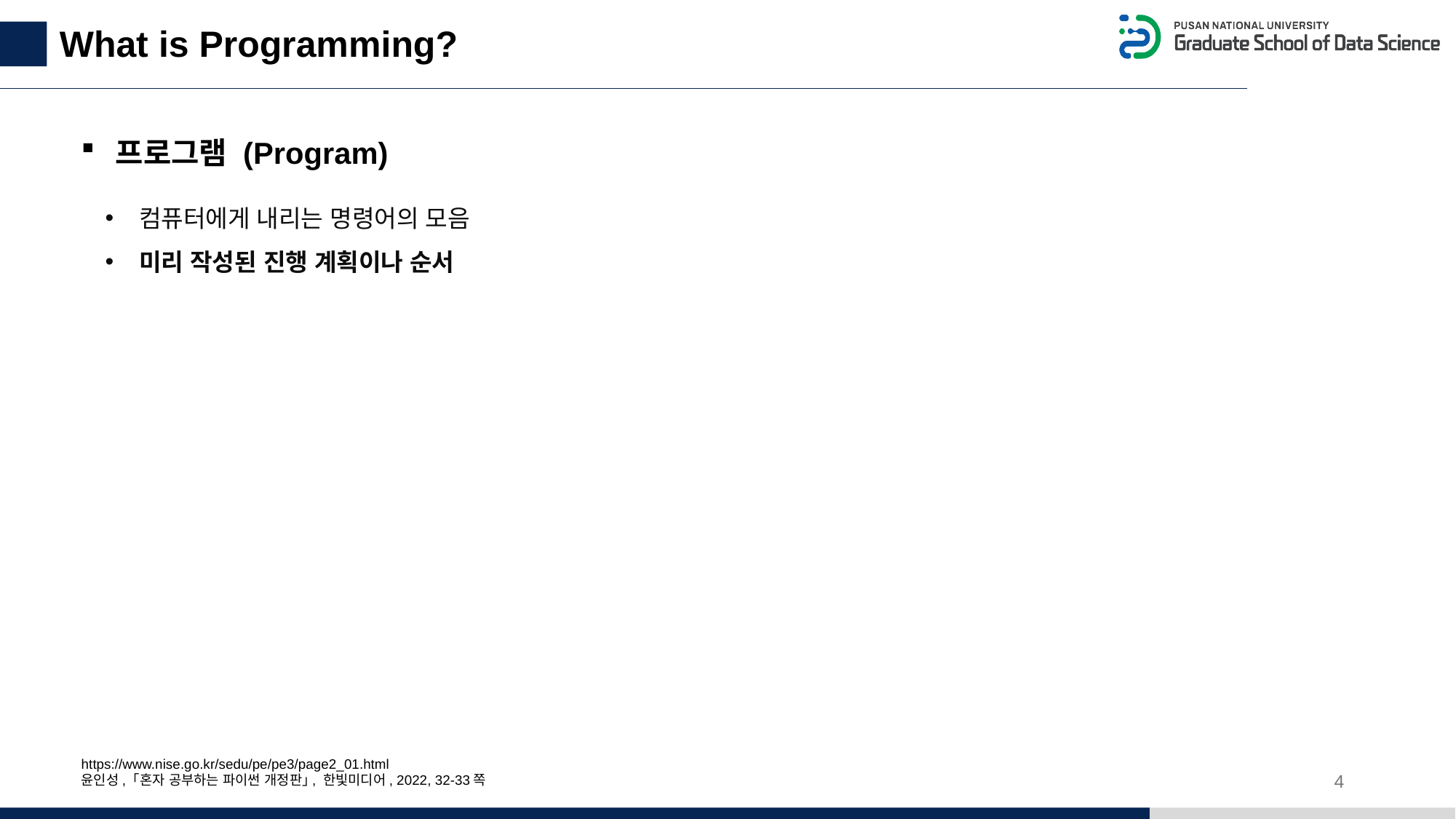

What is Programming?
프로그램 (Program)
컴퓨터에게 내리는 명령어의 모음
미리 작성된 진행 계획이나 순서
https://www.nise.go.kr/sedu/pe/pe3/page2_01.html
윤인성, ｢혼자 공부하는 파이썬 개정판｣, 한빛미디어, 2022, 32-33쪽
4